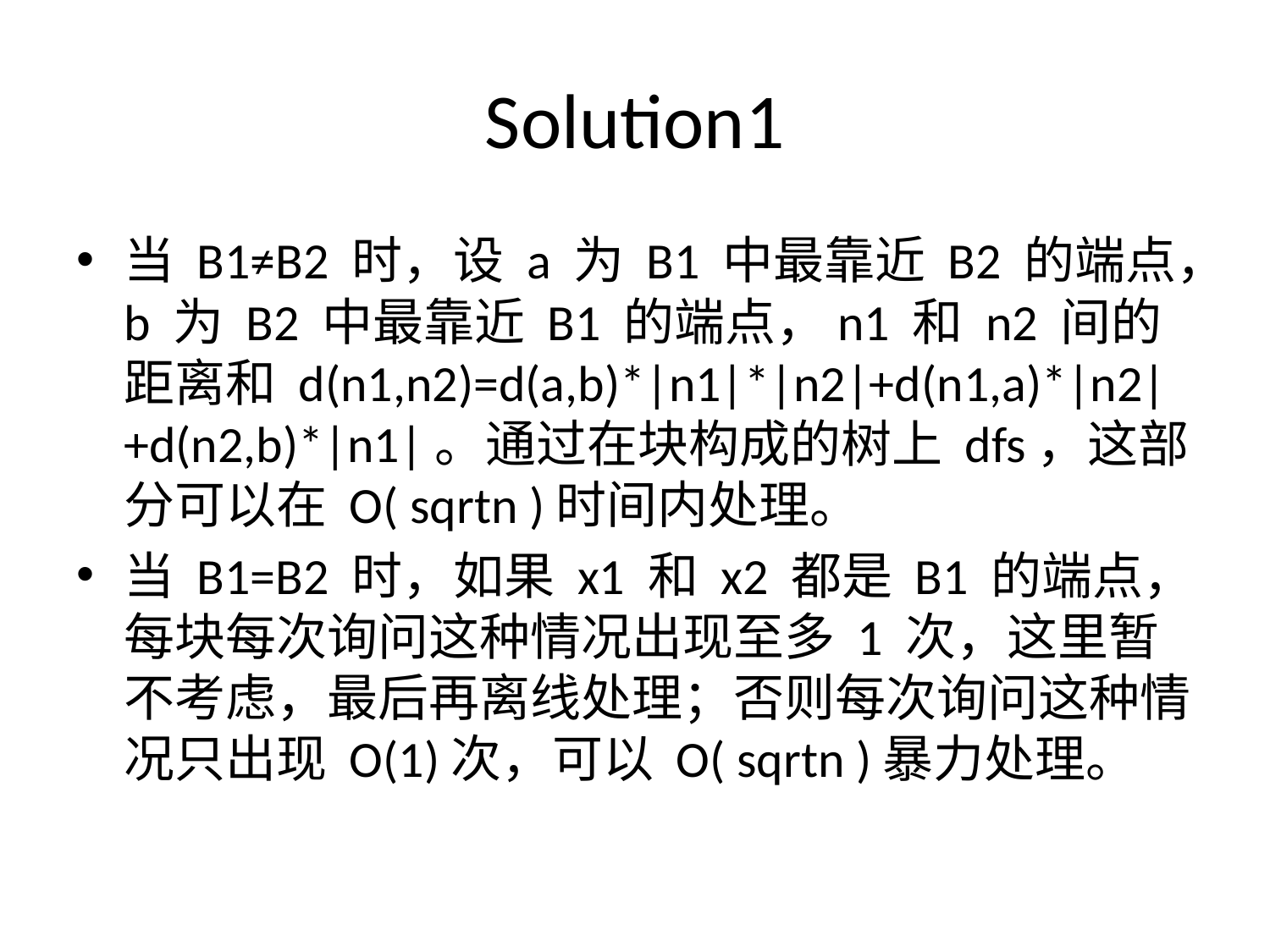

# Solution1
当 B1≠B2 时，设 a 为 B1 中最靠近 B2 的端点，b 为 B2 中最靠近 B1 的端点，n1 和 n2 间的距离和 d(n1,n2)=d(a,b)*|n1|*|n2|+d(n1,a)*|n2|+d(n2,b)*|n1|。通过在块构成的树上 dfs，这部分可以在 O( sqrtn )时间内处理。
当 B1=B2 时，如果 x1 和 x2 都是 B1 的端点，每块每次询问这种情况出现至多 1 次，这里暂不考虑，最后再离线处理；否则每次询问这种情况只出现 O(1)次，可以 O( sqrtn )暴力处理。